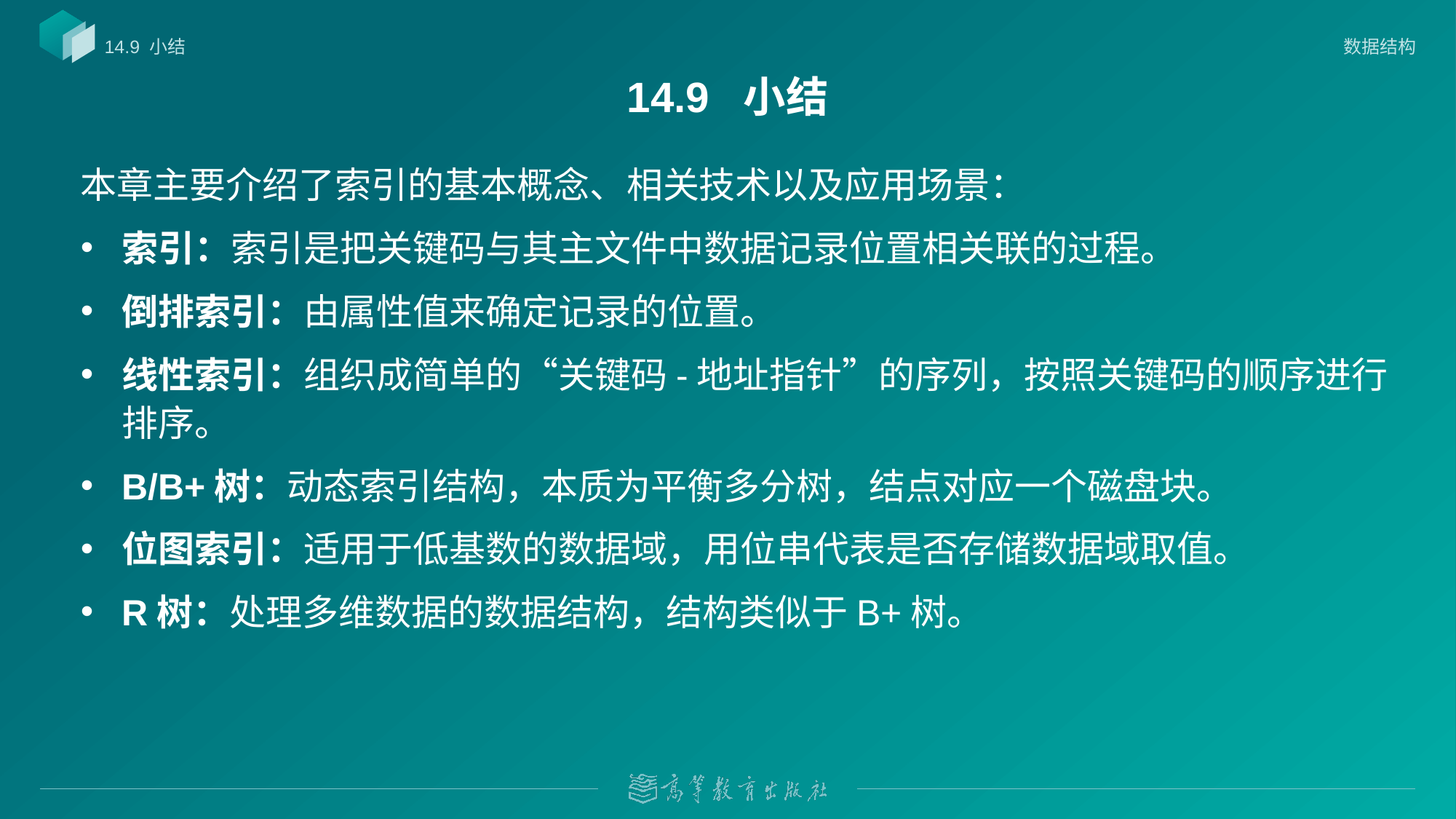

数据结构
14.9 小结
# 14.9  小结
本章主要介绍了索引的基本概念、相关技术以及应用场景：
索引：索引是把关键码与其主文件中数据记录位置相关联的过程。
倒排索引：由属性值来确定记录的位置。
线性索引：组织成简单的“关键码-地址指针”的序列，按照关键码的顺序进行排序。
B/B+树：动态索引结构，本质为平衡多分树，结点对应一个磁盘块。
位图索引：适用于低基数的数据域，用位串代表是否存储数据域取值。
R树：处理多维数据的数据结构，结构类似于B+树。